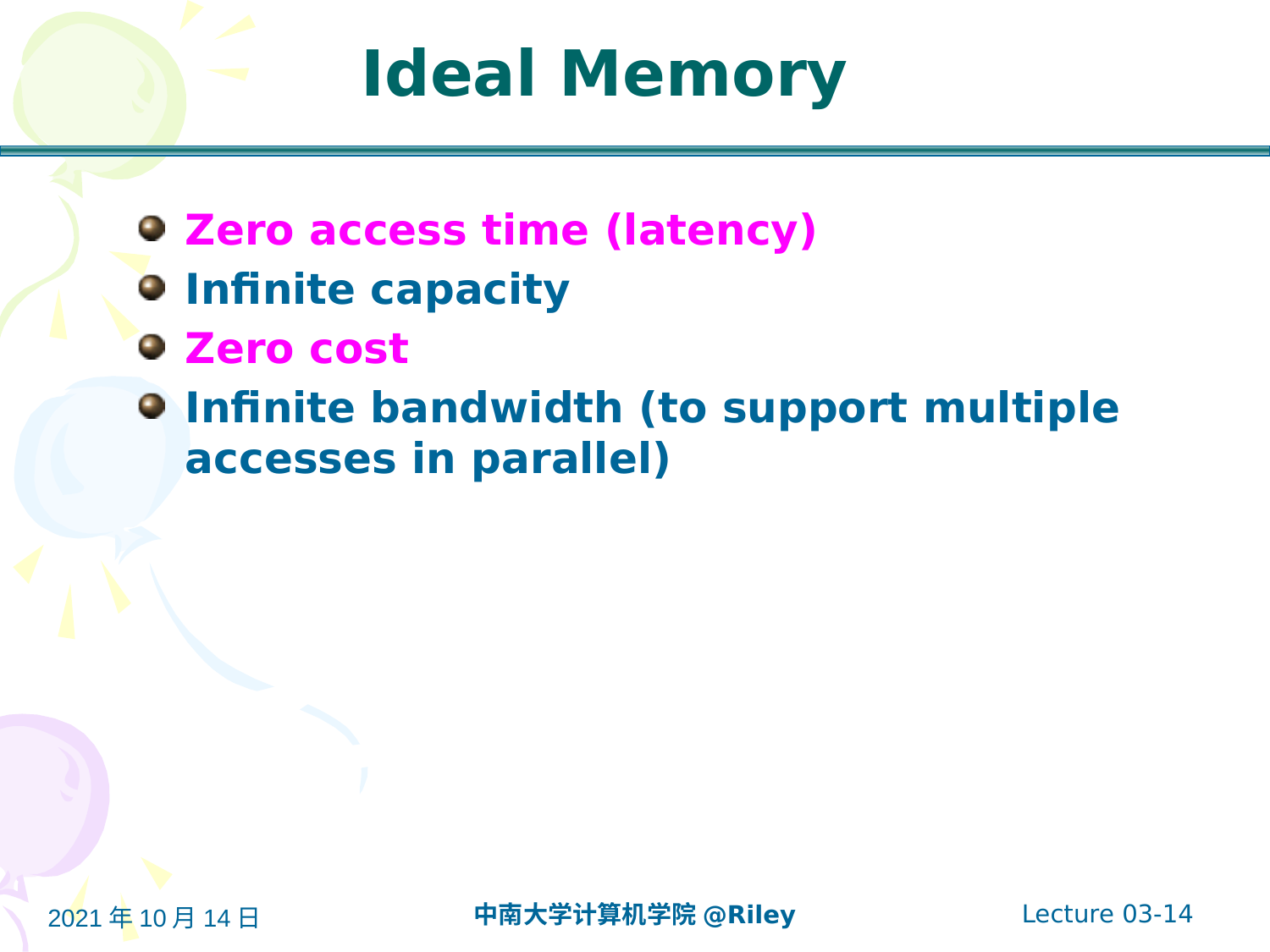

# Ideal Memory
Zero access time (latency)
Infinite capacity
Zero cost
Infinite bandwidth (to support multiple accesses in parallel)

Lecture 03-14
中南大学计算机学院@Riley
2021年10月14日